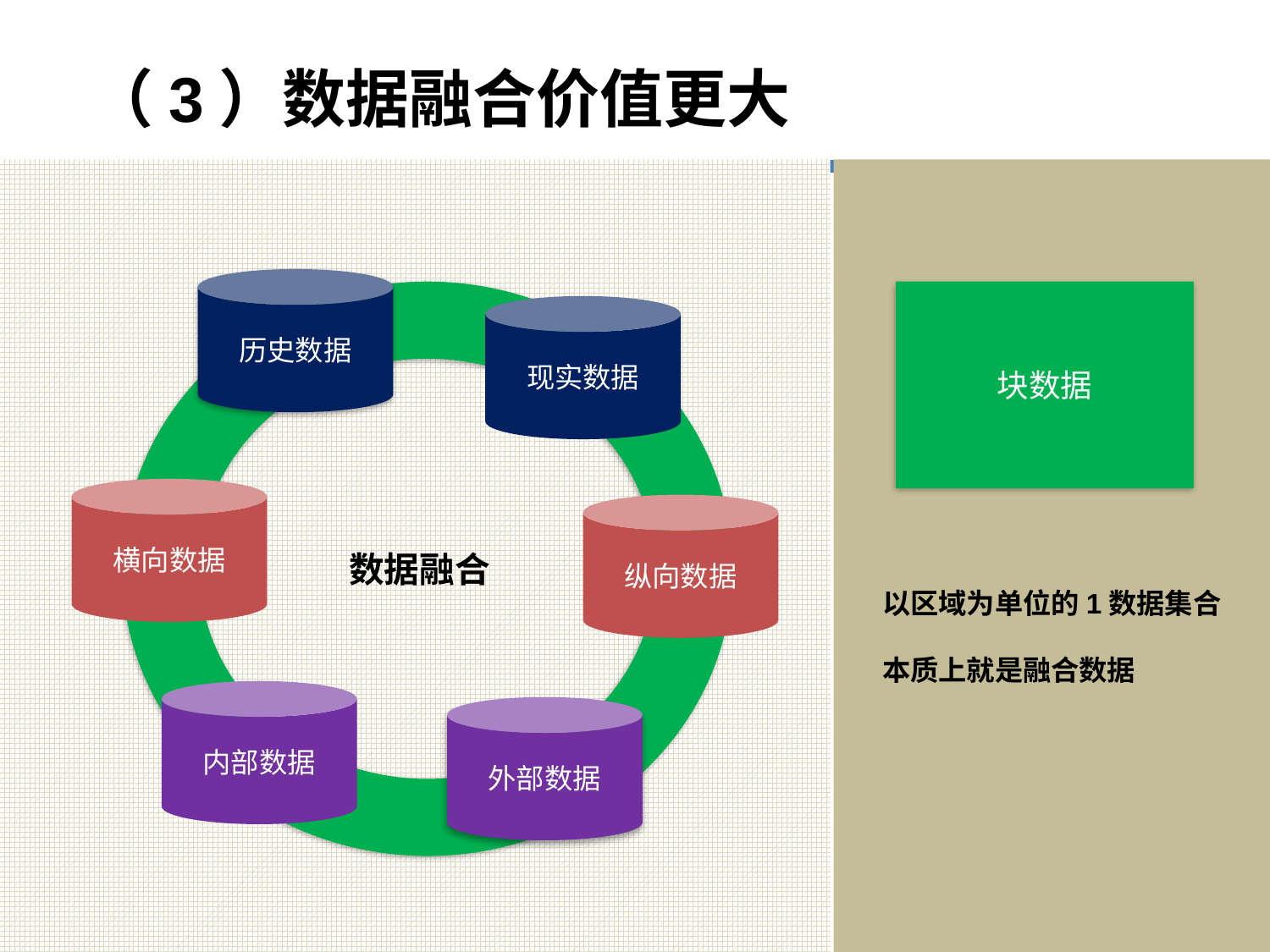

（3）数据融合价值更大

历史数据

块数据
现实数据
横向数据
纵向数据
数据融合
以区域为单位的1数据集合

本质上就是融合数据
内部数据
外部数据